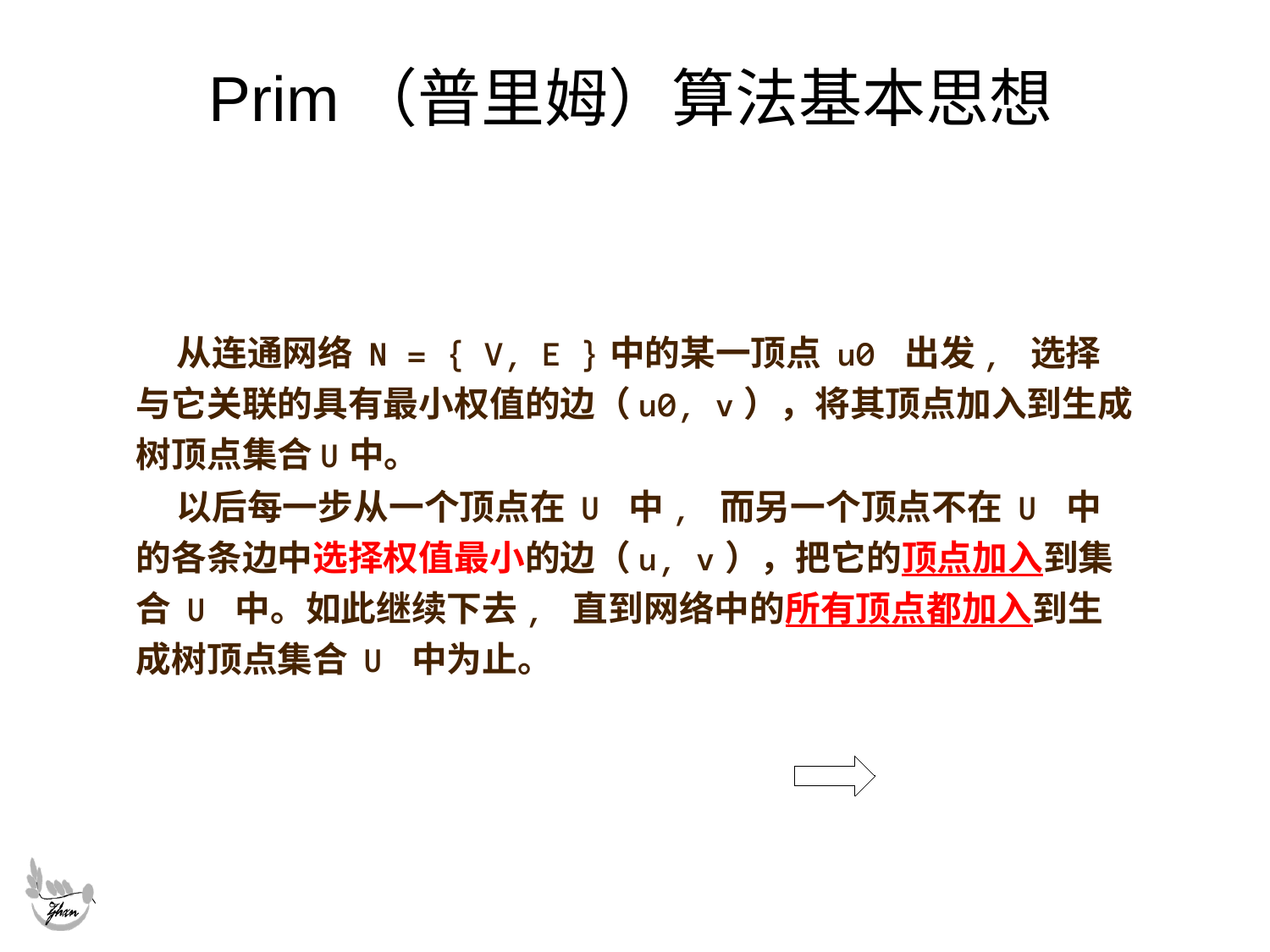

# Prim（普里姆）算法基本思想
    从连通网络 N = { V, E }中的某一顶点 u0 出发, 选择与它关联的具有最小权值的边（u0, v），将其顶点加入到生成树顶点集合U中。
    以后每一步从一个顶点在 U 中, 而另一个顶点不在 U 中的各条边中选择权值最小的边（u, v），把它的顶点加入到集合 U 中。如此继续下去, 直到网络中的所有顶点都加入到生成树顶点集合 U 中为止。

106